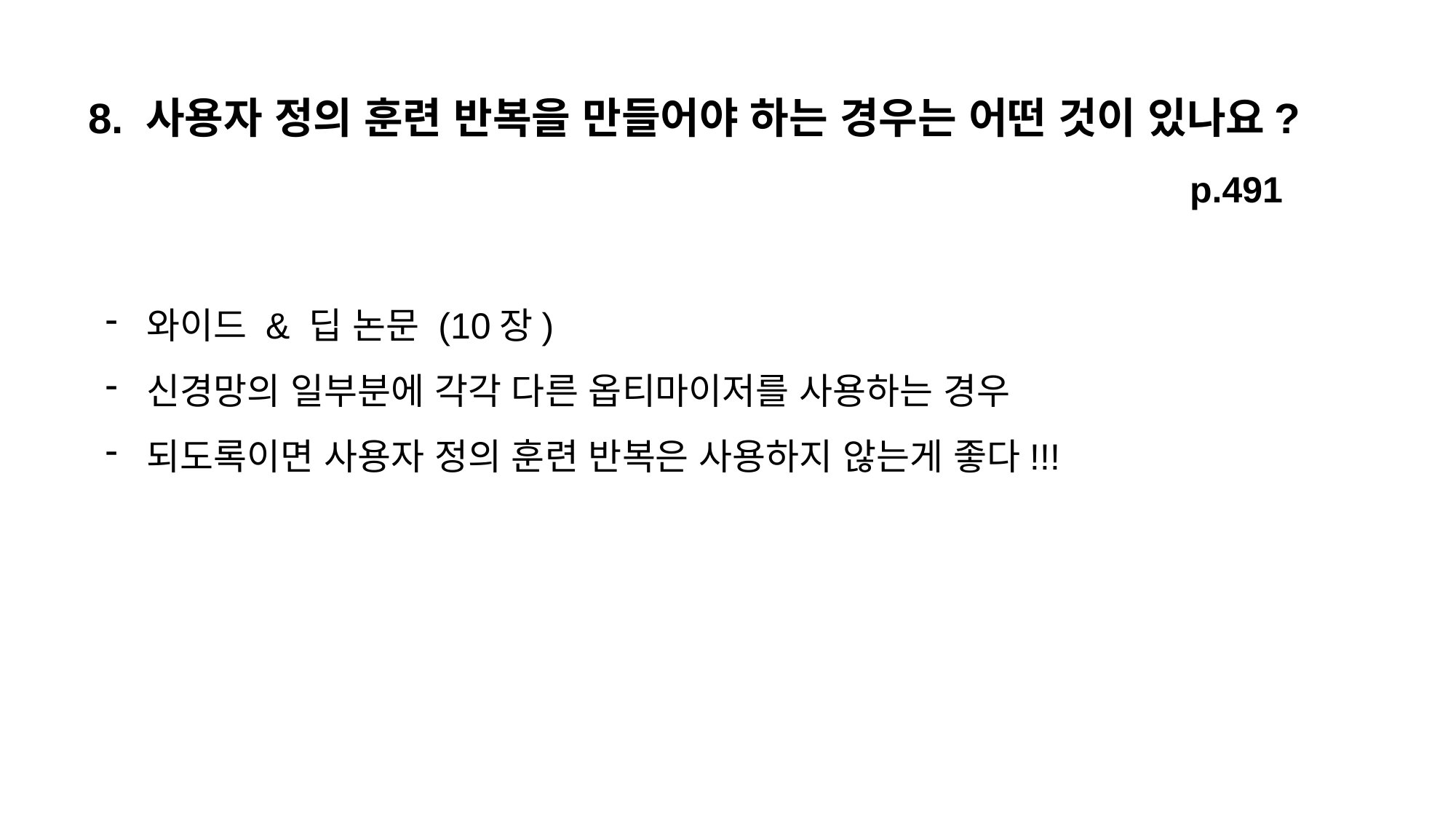

8. 사용자 정의 훈련 반복을 만들어야 하는 경우는 어떤 것이 있나요?

p.491
와이드 & 딥 논문 (10장)
신경망의 일부분에 각각 다른 옵티마이저를 사용하는 경우
되도록이면 사용자 정의 훈련 반복은 사용하지 않는게 좋다!!!